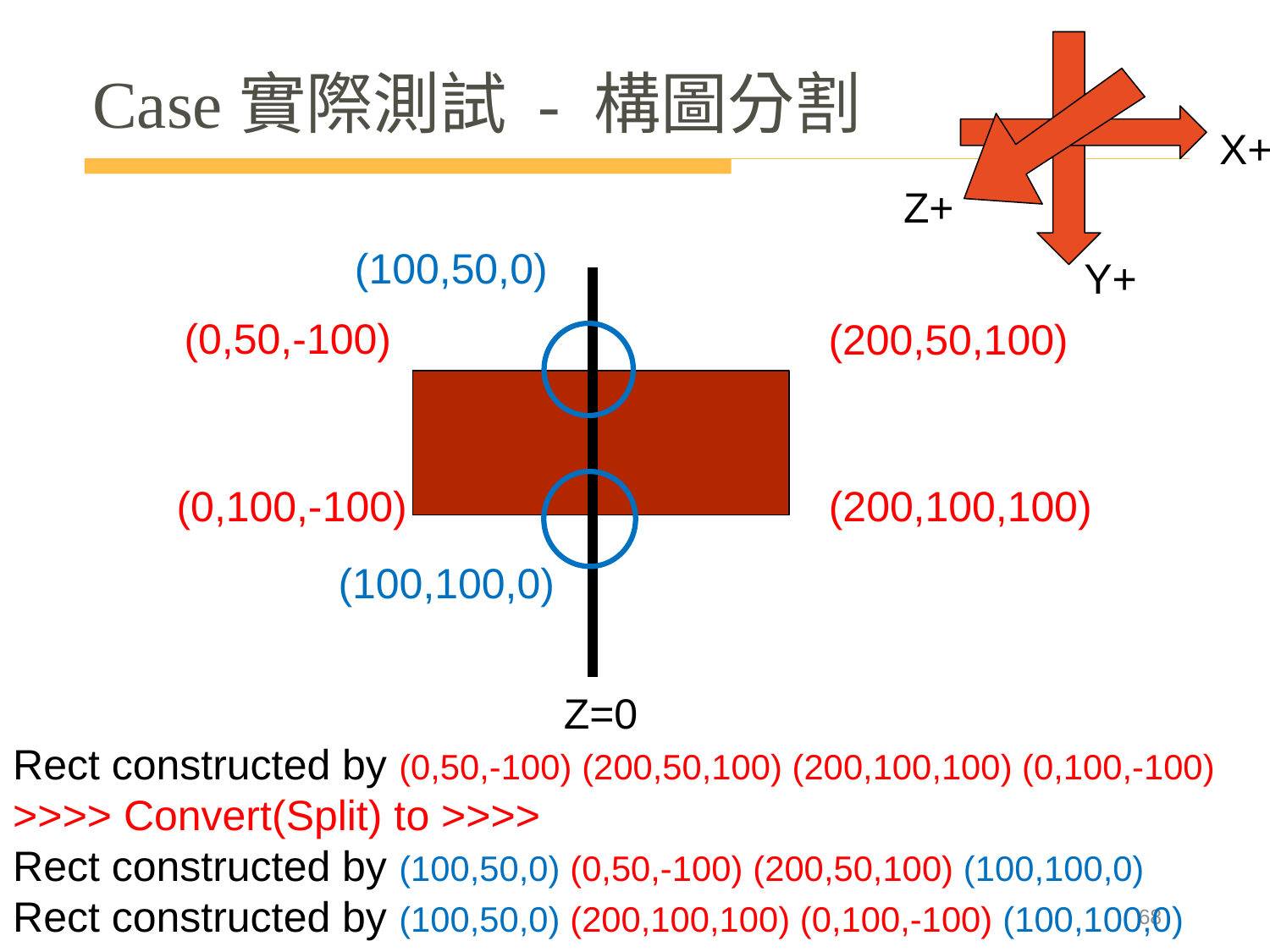

# Case實際測試 - 構圖分割

X+
Z+
(100,50,0)
Y+
(0,50,-100)
(200,50,100)

(0,100,-100)
(200,100,100)
(100,100,0)
Z=0
Rect constructed by (0,50,-100) (200,50,100) (200,100,100) (0,100,-100)
>>>> Convert(Split) to >>>>
Rect constructed by (100,50,0) (0,50,-100) (200,50,100) (100,100,0)
Rect constructed by (100,50,0) (200,100,100) (0,100,-100) (100,100,0)

68